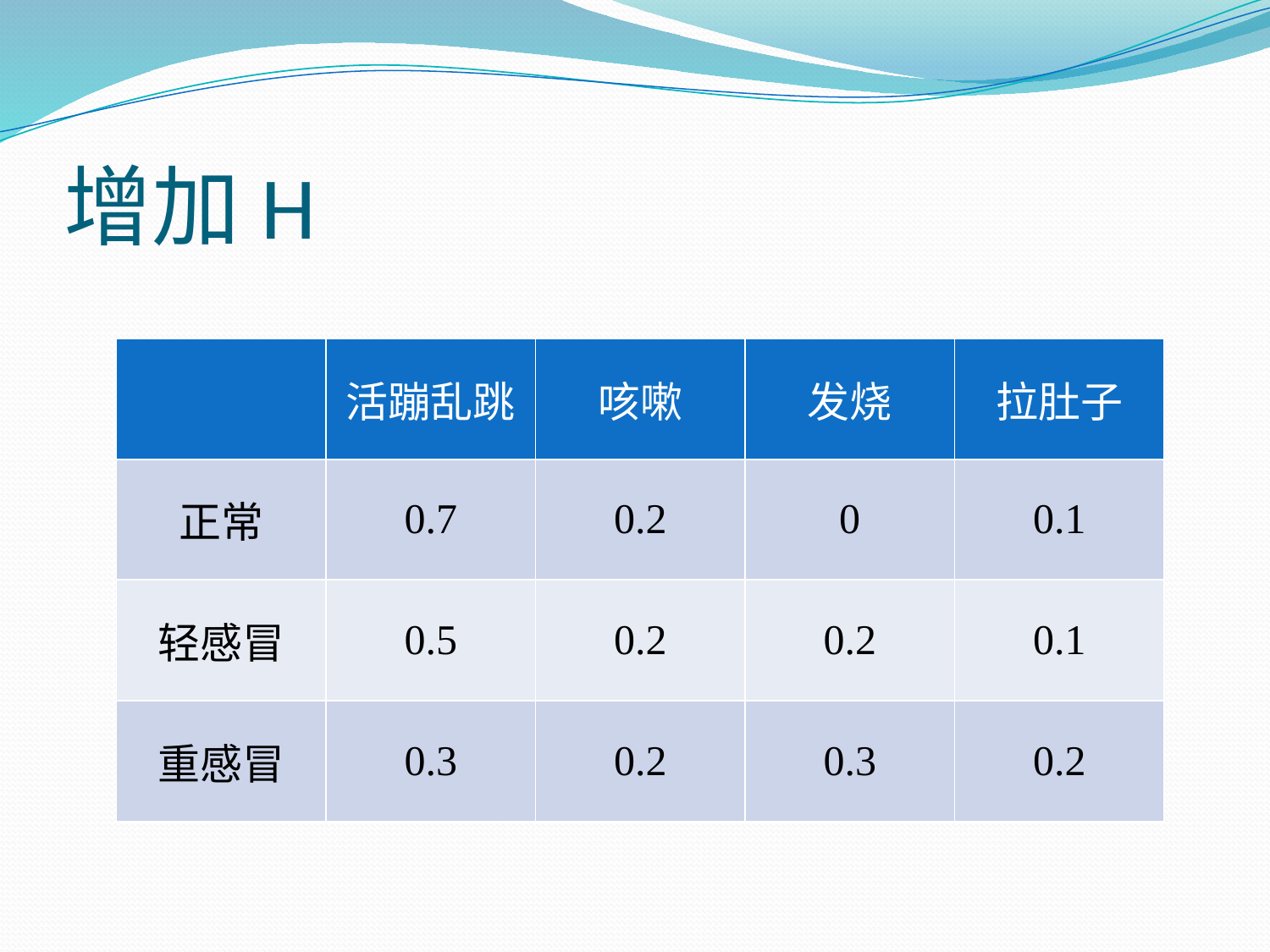

# 增加H
|  | 活蹦乱跳 | 咳嗽 | 发烧 | 拉肚子 |
| --- | --- | --- | --- | --- |
| 正常 | 0.7 | 0.2 | 0 | 0.1 |
| 轻感冒 | 0.5 | 0.2 | 0.2 | 0.1 |
| 重感冒 | 0.3 | 0.2 | 0.3 | 0.2 |